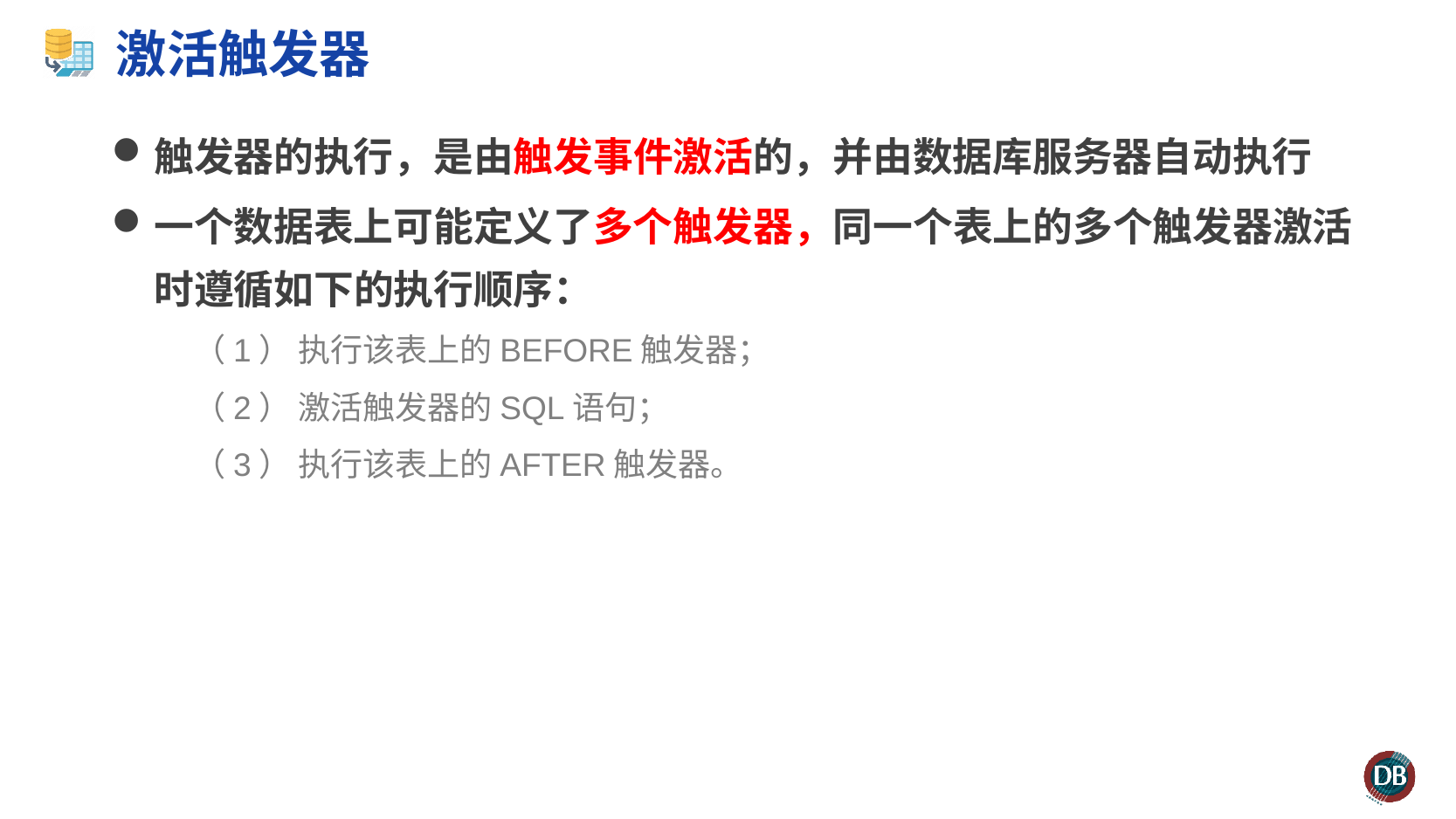

# 激活触发器
触发器的执行，是由触发事件激活的，并由数据库服务器自动执行
一个数据表上可能定义了多个触发器，同一个表上的多个触发器激活时遵循如下的执行顺序：
（1） 执行该表上的BEFORE触发器；
（2） 激活触发器的SQL语句；
（3） 执行该表上的AFTER触发器。